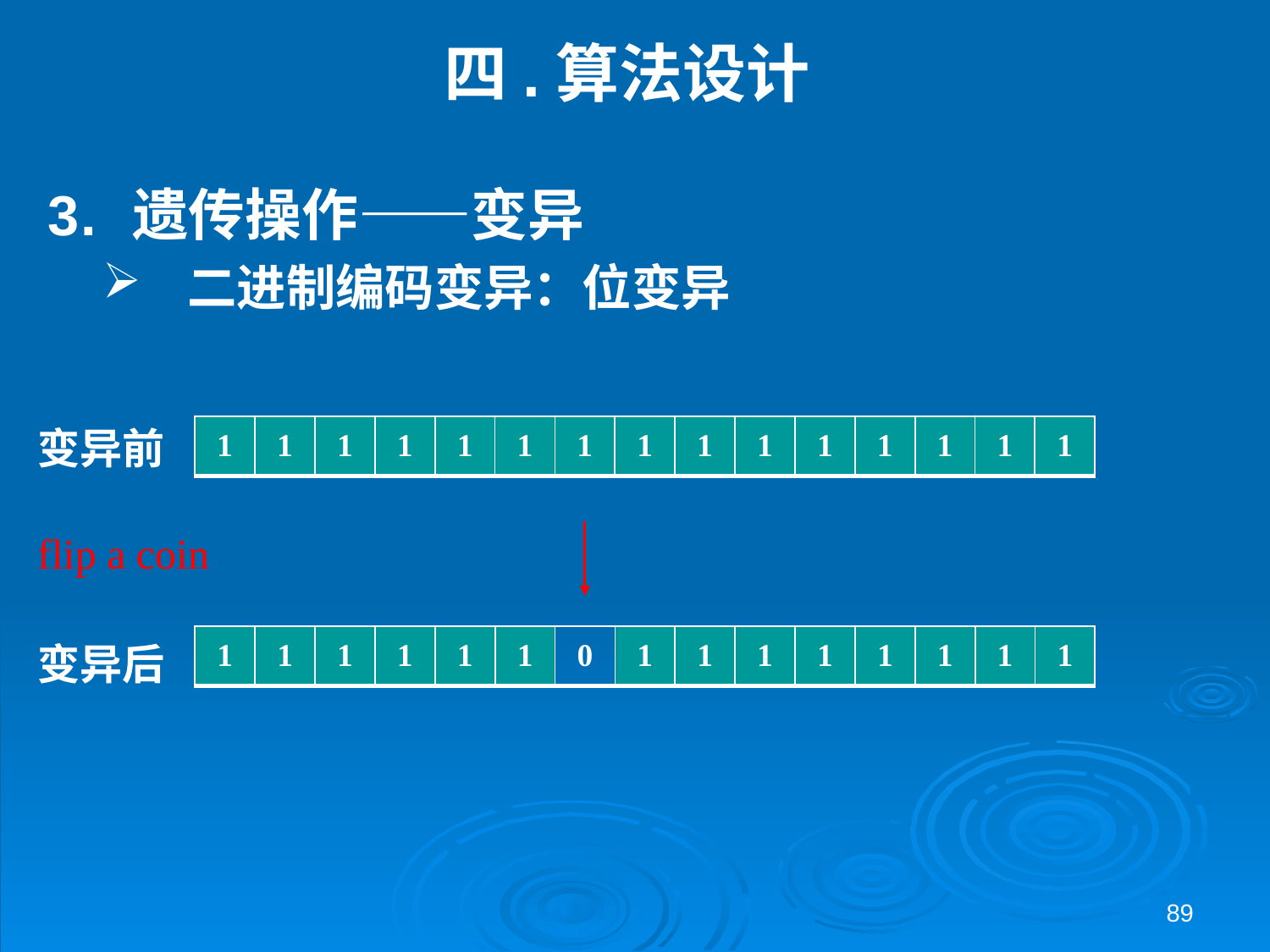

# 四.算法设计
遗传操作——变异
二进制编码变异：位变异

变异前
| 1 | 1 | 1 | 1 | 1 | 1 | 1 | 1 | 1 | 1 | 1 | 1 | 1 | 1 | 1 |
| --- | --- | --- | --- | --- | --- | --- | --- | --- | --- | --- | --- | --- | --- | --- |
flip a coin
| 1 | 1 | 1 | 1 | 1 | 1 | 0 | 1 | 1 | 1 | 1 | 1 | 1 | 1 | 1 |
| --- | --- | --- | --- | --- | --- | --- | --- | --- | --- | --- | --- | --- | --- | --- |
变异后
89